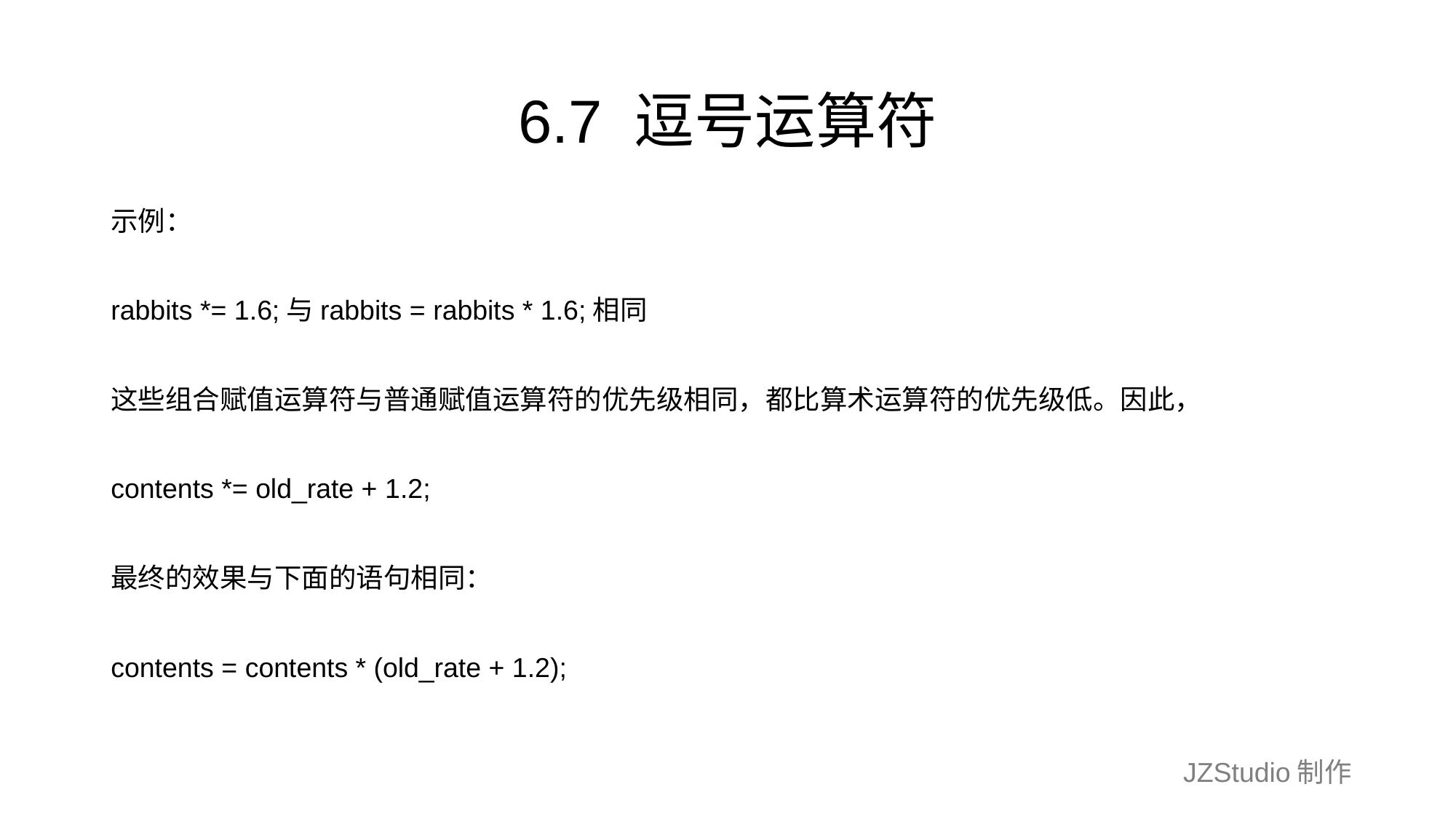

# 6.7 逗号运算符
示例：

rabbits *= 1.6;与rabbits = rabbits * 1.6;相同

这些组合赋值运算符与普通赋值运算符的优先级相同，都比算术运算符的优先级低。因此，

contents *= old_rate + 1.2;

最终的效果与下面的语句相同：

contents = contents * (old_rate + 1.2);